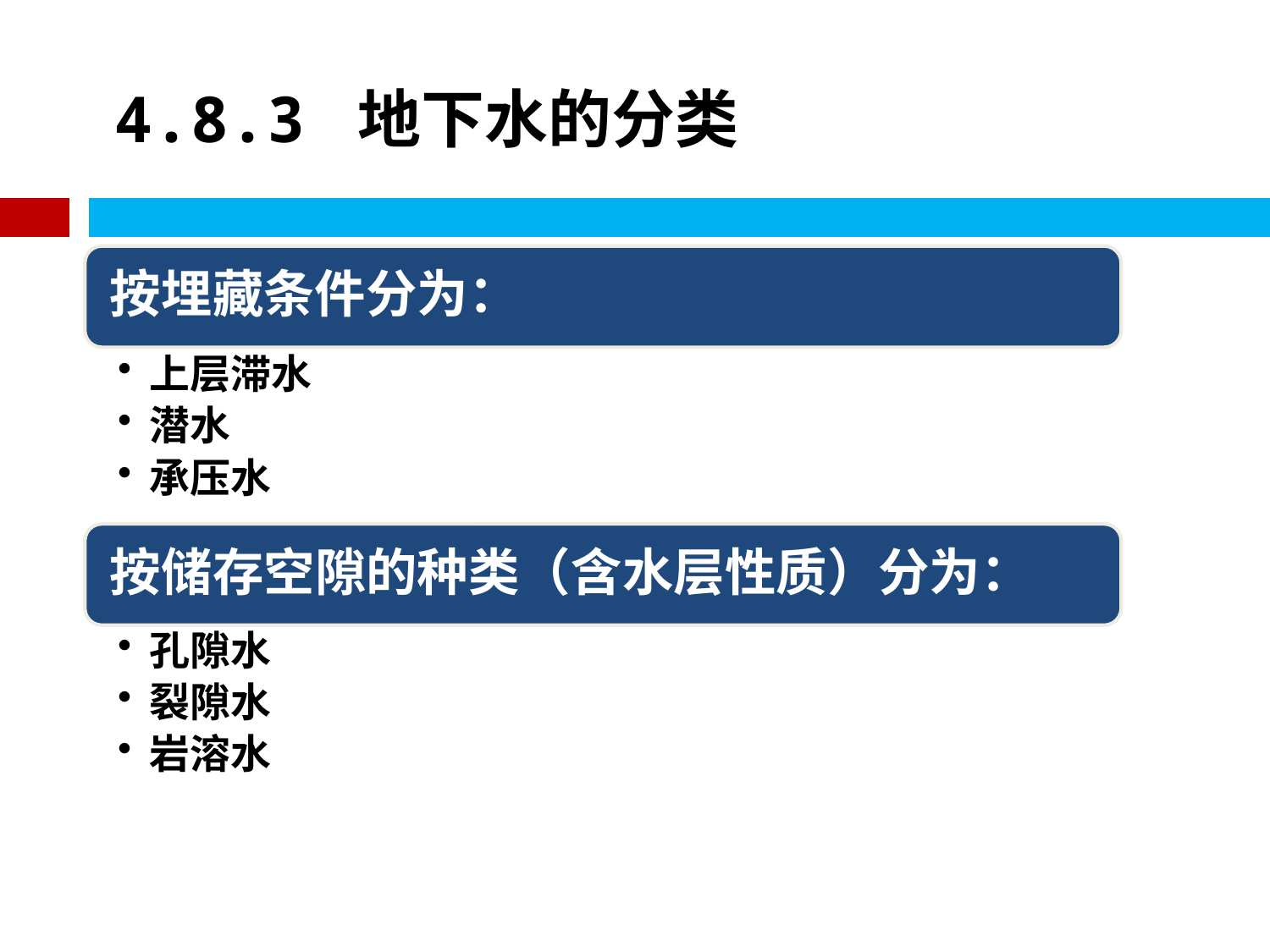

# 4.8.3 地下水的分类
按埋藏条件分为：
上层滞水
潜水
承压水
按储存空隙的种类（含水层性质）分为：
孔隙水
裂隙水
岩溶水